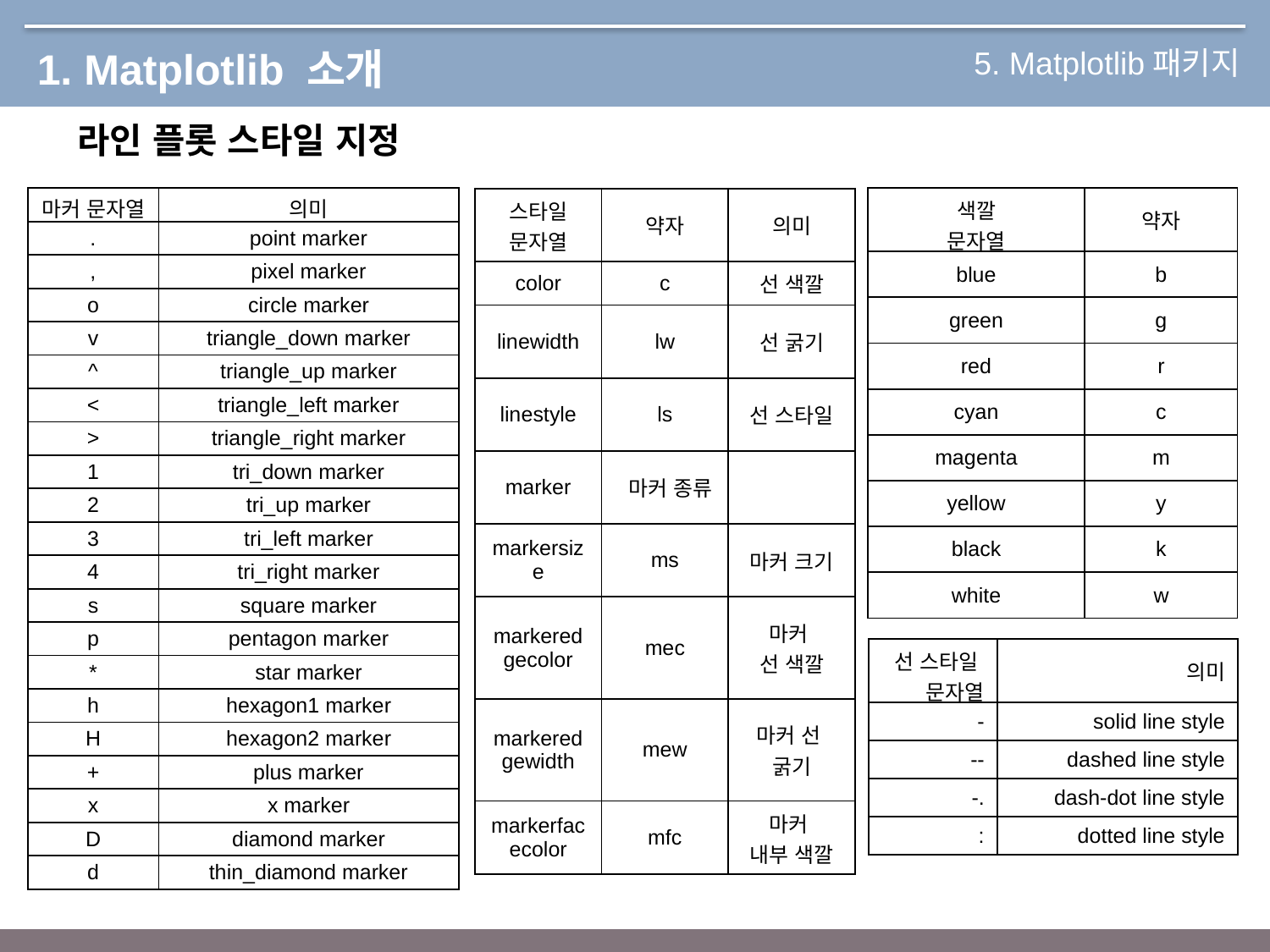

5. Matplotlib패키지
1. Matplotlib 소개
라인 플롯 스타일 지정
| 마커 문자열 | 의미 |
| --- | --- |
| . | point marker |
| , | pixel marker |
| o | circle marker |
| v | triangle\_down marker |
| ^ | triangle\_up marker |
| < | triangle\_left marker |
| > | triangle\_right marker |
| 1 | tri\_down marker |
| 2 | tri\_up marker |
| 3 | tri\_left marker |
| 4 | tri\_right marker |
| s | square marker |
| p | pentagon marker |
| \* | star marker |
| h | hexagon1 marker |
| H | hexagon2 marker |
| + | plus marker |
| x | x marker |
| D | diamond marker |
| d | thin\_diamond marker |
| 색깔 문자열 | 약자 |
| --- | --- |
| blue | b |
| green | g |
| red | r |
| cyan | c |
| magenta | m |
| yellow | y |
| black | k |
| white | w |
| 스타일 문자열 | 약자 | 의미 |
| --- | --- | --- |
| color | c | 선 색깔 |
| linewidth | lw | 선 굵기 |
| linestyle | ls | 선 스타일 |
| marker | 마커 종류 |  |
| markersize | ms | 마커 크기 |
| markeredgecolor | mec | 마커 선 색깔 |
| markeredgewidth | mew | 마커 선 굵기 |
| markerfacecolor | mfc | 마커 내부 색깔 |
| 선 스타일 문자열 | 의미 |
| --- | --- |
| - | solid line style |
| -- | dashed line style |
| -. | dash-dot line style |
| : | dotted line style |